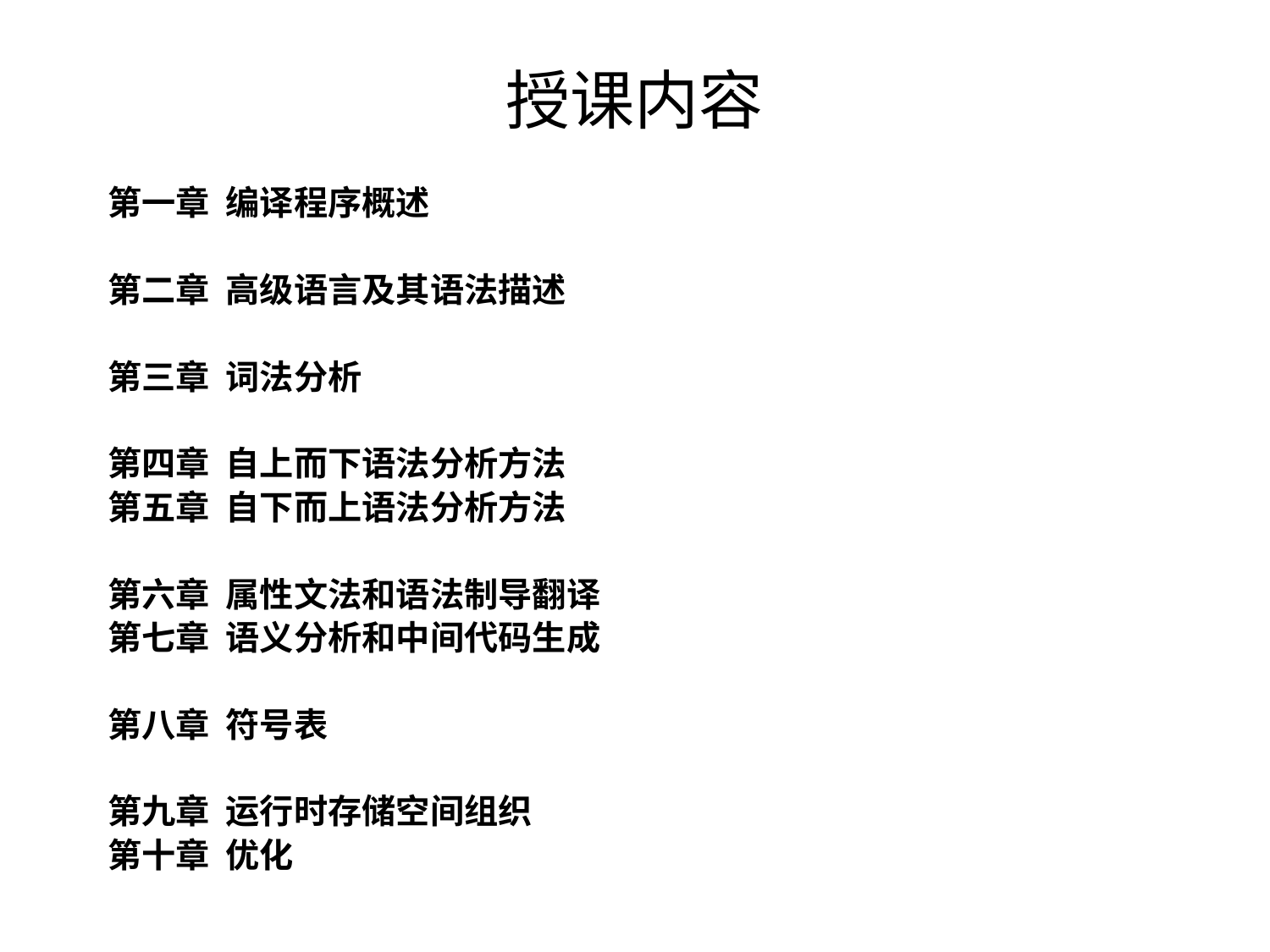

# 授课内容
第一章  编译程序概述

第二章  高级语言及其语法描述

第三章  词法分析

第四章  自上而下语法分析方法
第五章  自下而上语法分析方法

第六章  属性文法和语法制导翻译
第七章  语义分析和中间代码生成

第八章  符号表

第九章  运行时存储空间组织
第十章  优化